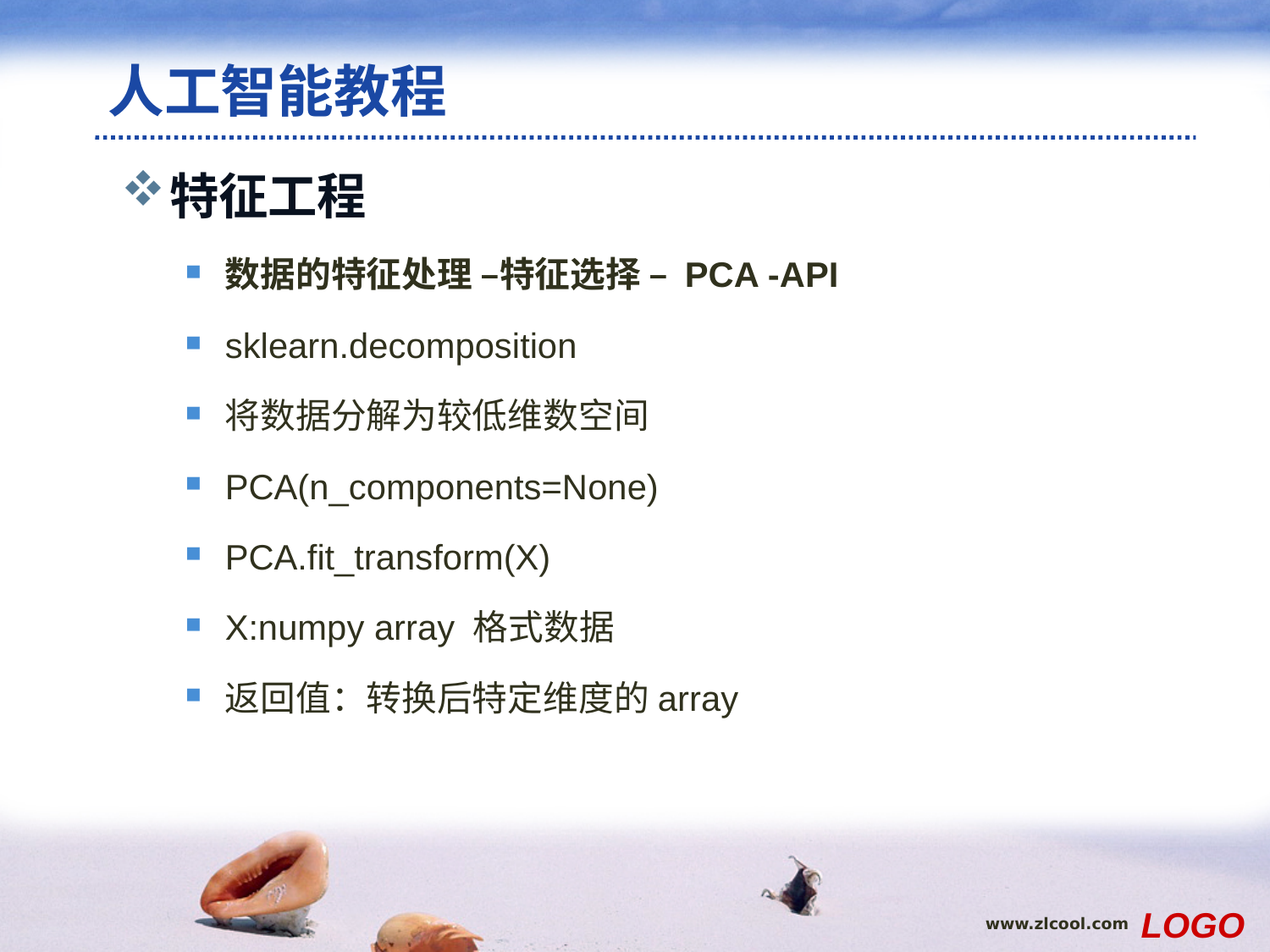

# 人工智能教程
特征工程
数据的特征处理 –特征选择 – PCA -API
sklearn.decomposition
将数据分解为较低维数空间
PCA(n_components=None)
PCA.fit_transform(X)
X:numpy array 格式数据
返回值：转换后特定维度的array

LOGO
www.zlcool.com